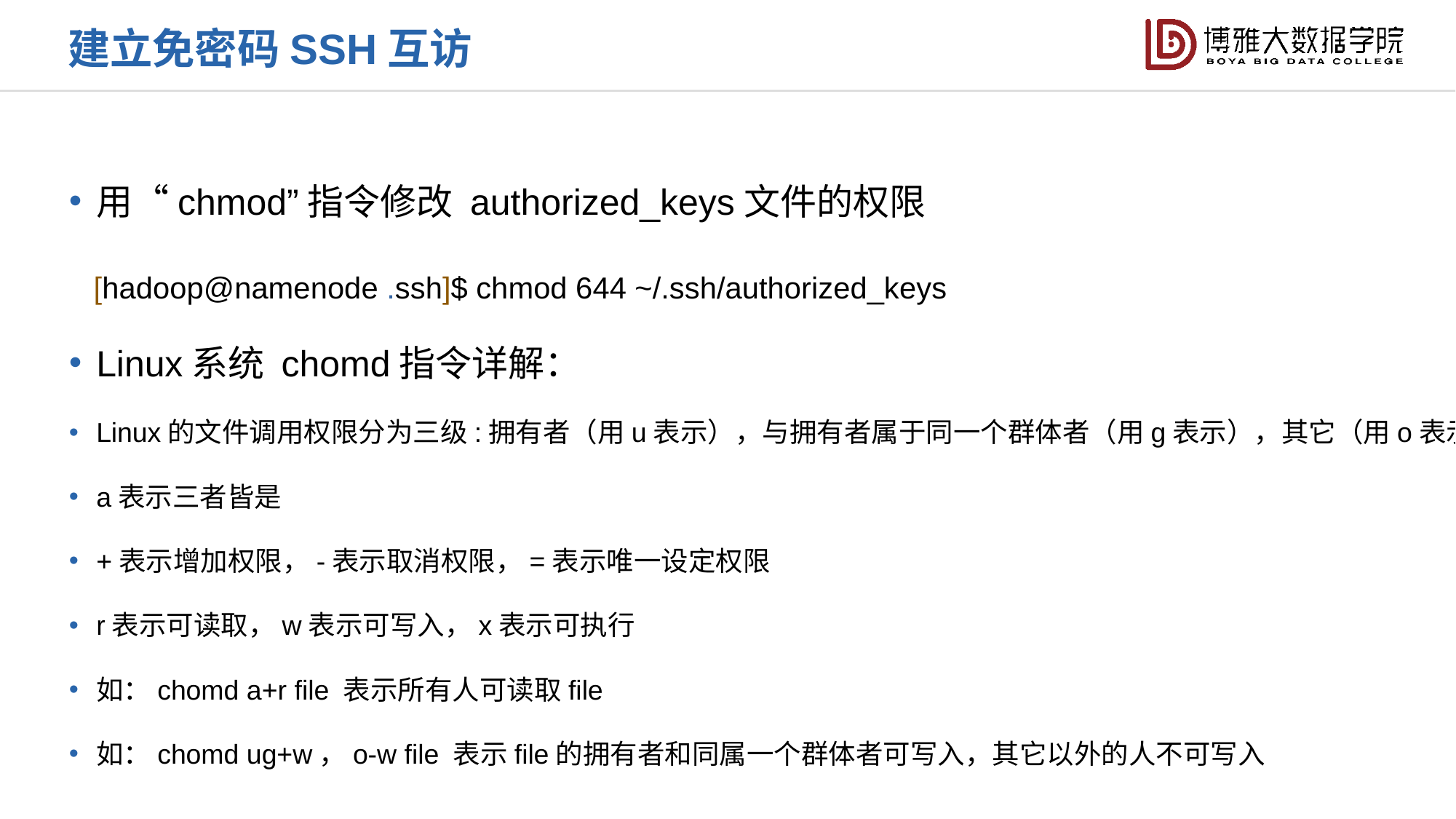

建立免密码SSH互访
用“chmod”指令修改 authorized_keys文件的权限

Linux系统 chomd指令详解：
Linux的文件调用权限分为三级:拥有者（用u表示），与拥有者属于同一个群体者（用g表示），其它（用o表示）
a表示三者皆是
+表示增加权限，-表示取消权限，=表示唯一设定权限
r表示可读取，w表示可写入，x表示可执行
如：chomd a+r file 表示所有人可读取file
如：chomd ug+w，o-w file 表示file的拥有者和同属一个群体者可写入，其它以外的人不可写入

[hadoop@namenode .ssh]$ chmod 644 ~/.ssh/authorized_keys